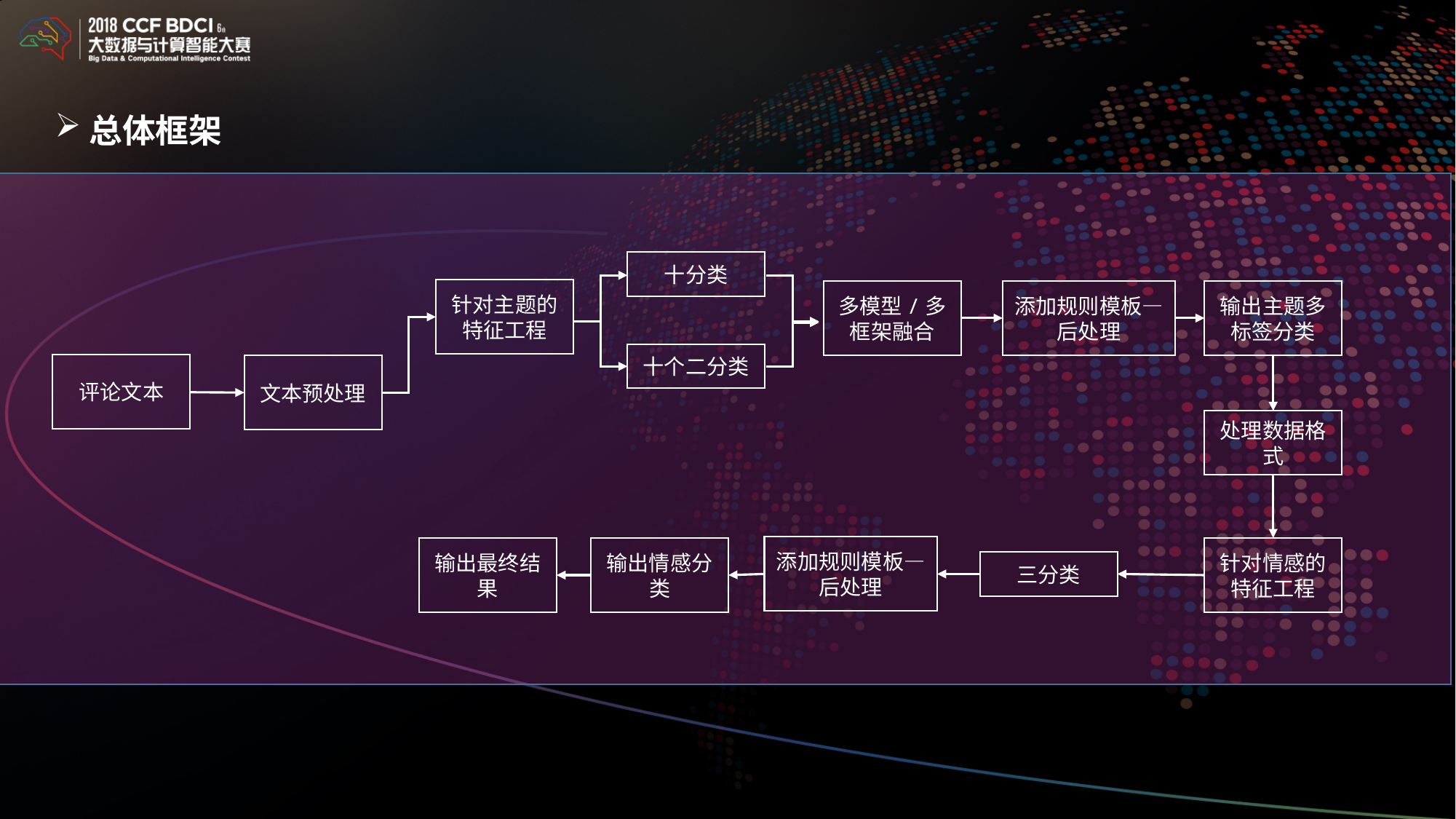

总体框架

十分类
针对主题的特征工程
添加规则模板—后处理
输出主题多标签分类
多模型/多框架融合
十个二分类
评论文本
文本预处理
处理数据格式
添加规则模板—后处理
输出最终结果
输出情感分类
针对情感的特征工程
三分类